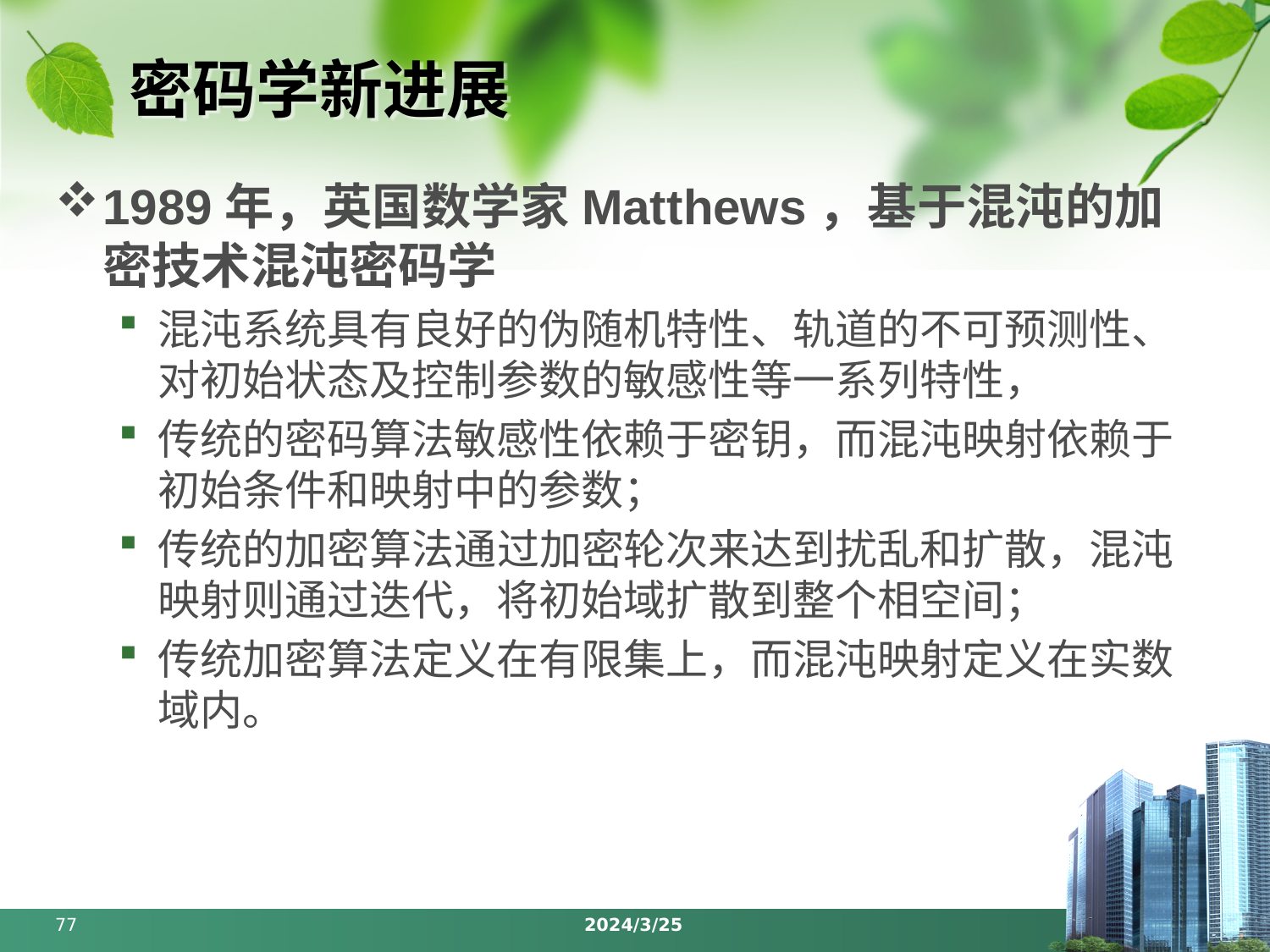

# 密码学新进展
1989年，英国数学家Matthews，基于混沌的加密技术混沌密码学
混沌系统具有良好的伪随机特性、轨道的不可预测性、对初始状态及控制参数的敏感性等一系列特性，
传统的密码算法敏感性依赖于密钥，而混沌映射依赖于初始条件和映射中的参数；
传统的加密算法通过加密轮次来达到扰乱和扩散，混沌映射则通过迭代，将初始域扩散到整个相空间；
传统加密算法定义在有限集上，而混沌映射定义在实数域内。

77
2024/3/25